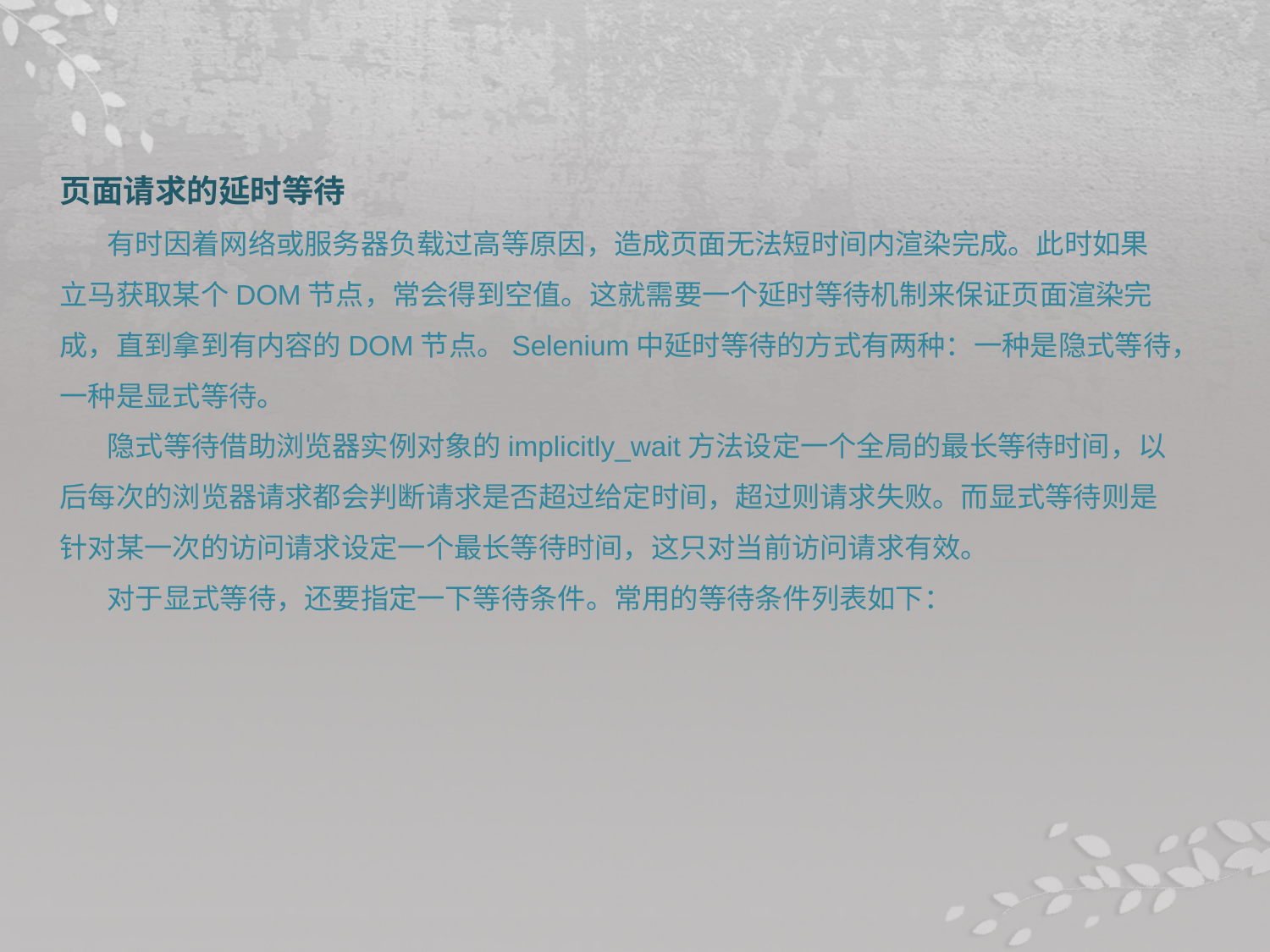

页面请求的延时等待
有时因着网络或服务器负载过高等原因，造成页面无法短时间内渲染完成。此时如果立马获取某个DOM节点，常会得到空值。这就需要一个延时等待机制来保证页面渲染完成，直到拿到有内容的DOM节点。Selenium中延时等待的方式有两种：一种是隐式等待，一种是显式等待。
隐式等待借助浏览器实例对象的implicitly_wait方法设定一个全局的最长等待时间，以后每次的浏览器请求都会判断请求是否超过给定时间，超过则请求失败。而显式等待则是针对某一次的访问请求设定一个最长等待时间，这只对当前访问请求有效。
对于显式等待，还要指定一下等待条件。常用的等待条件列表如下：